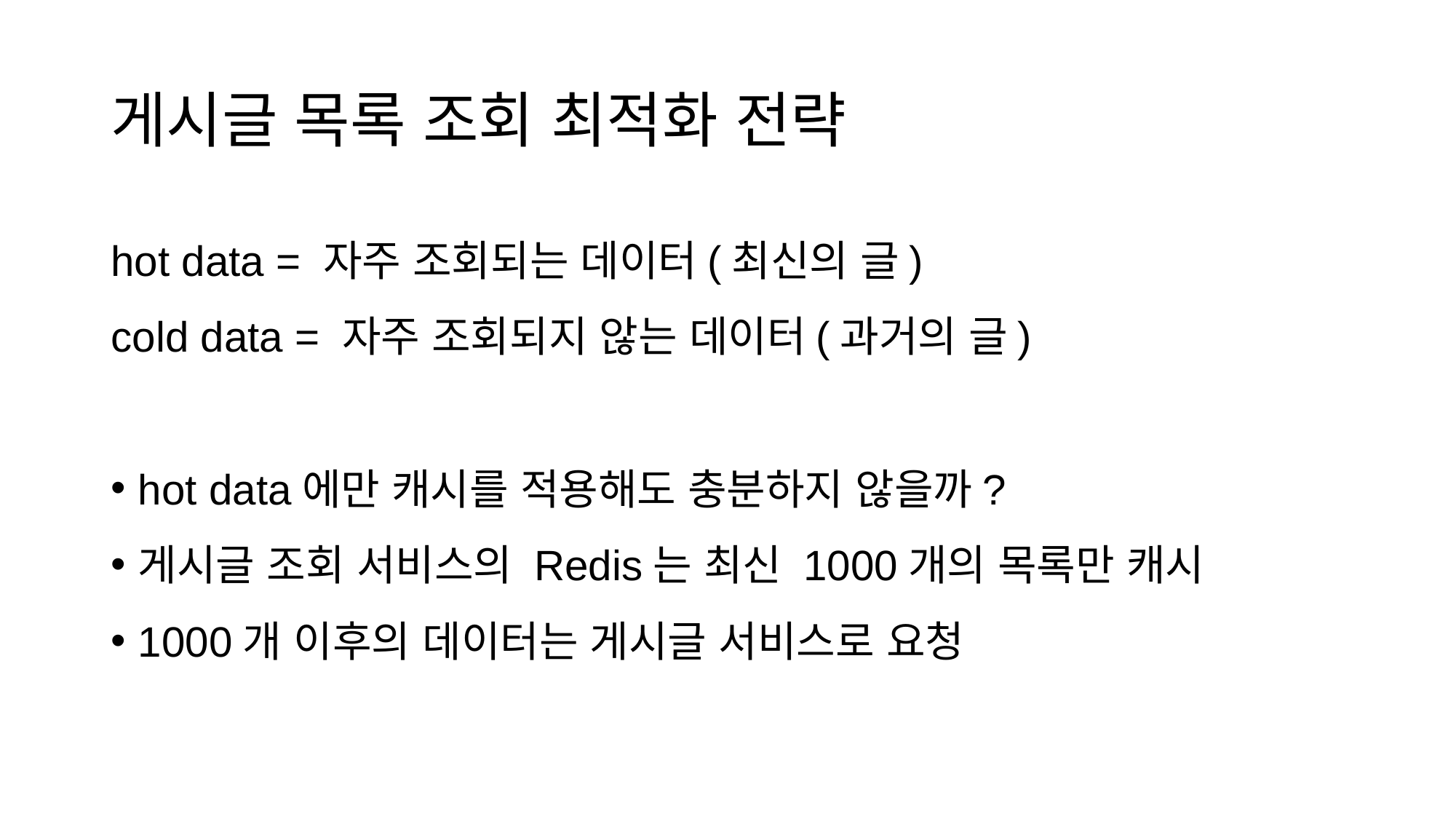

# 게시글 목록 조회 최적화 전략
hot data = 자주 조회되는 데이터(최신의 글)
cold data = 자주 조회되지 않는 데이터(과거의 글)

hot data에만 캐시를 적용해도 충분하지 않을까?
게시글 조회 서비스의 Redis는 최신 1000개의 목록만 캐시
1000개 이후의 데이터는 게시글 서비스로 요청